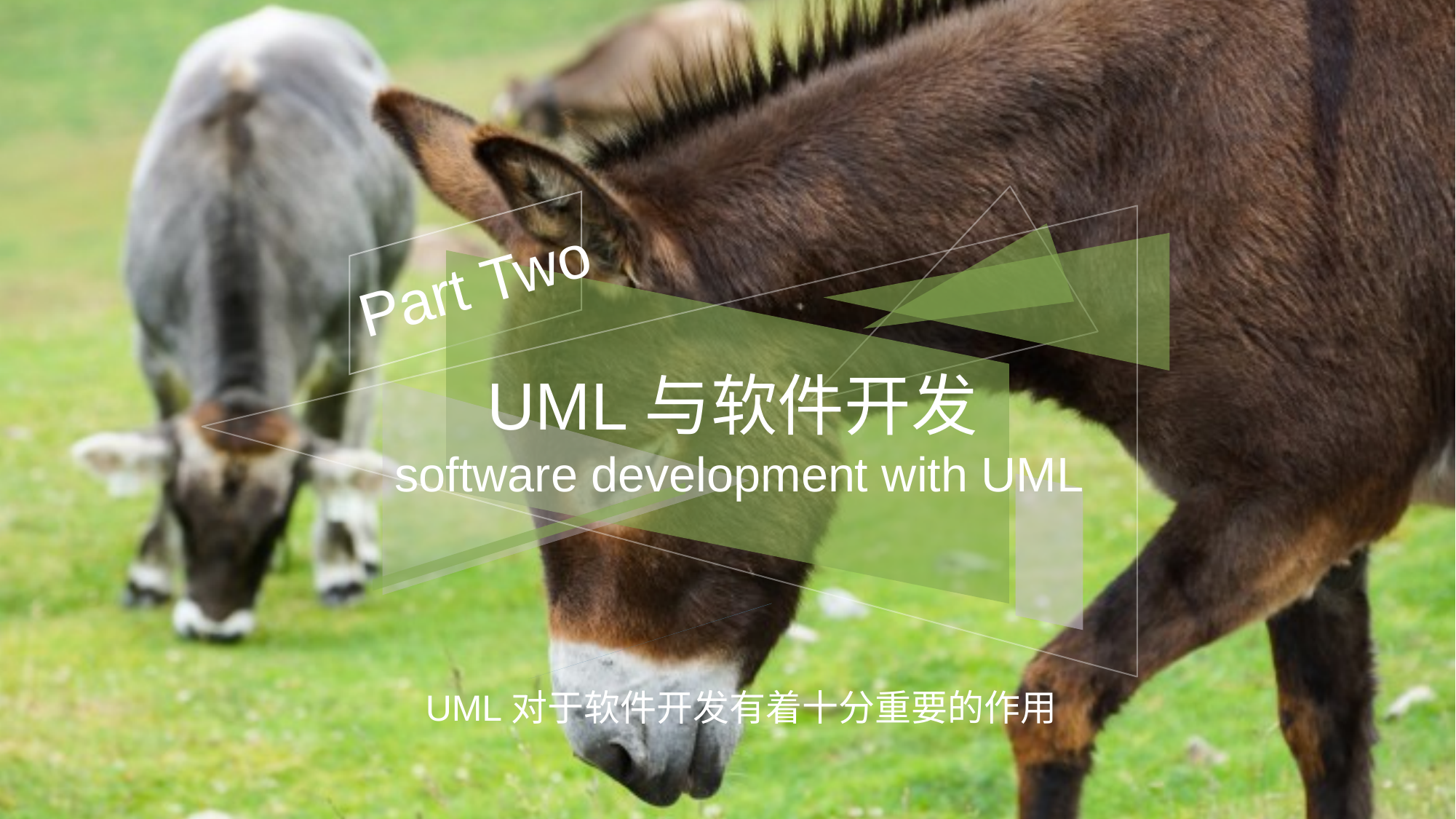

Part Two
     UML与软件开发
software development with UML
UML对于软件开发有着十分重要的作用